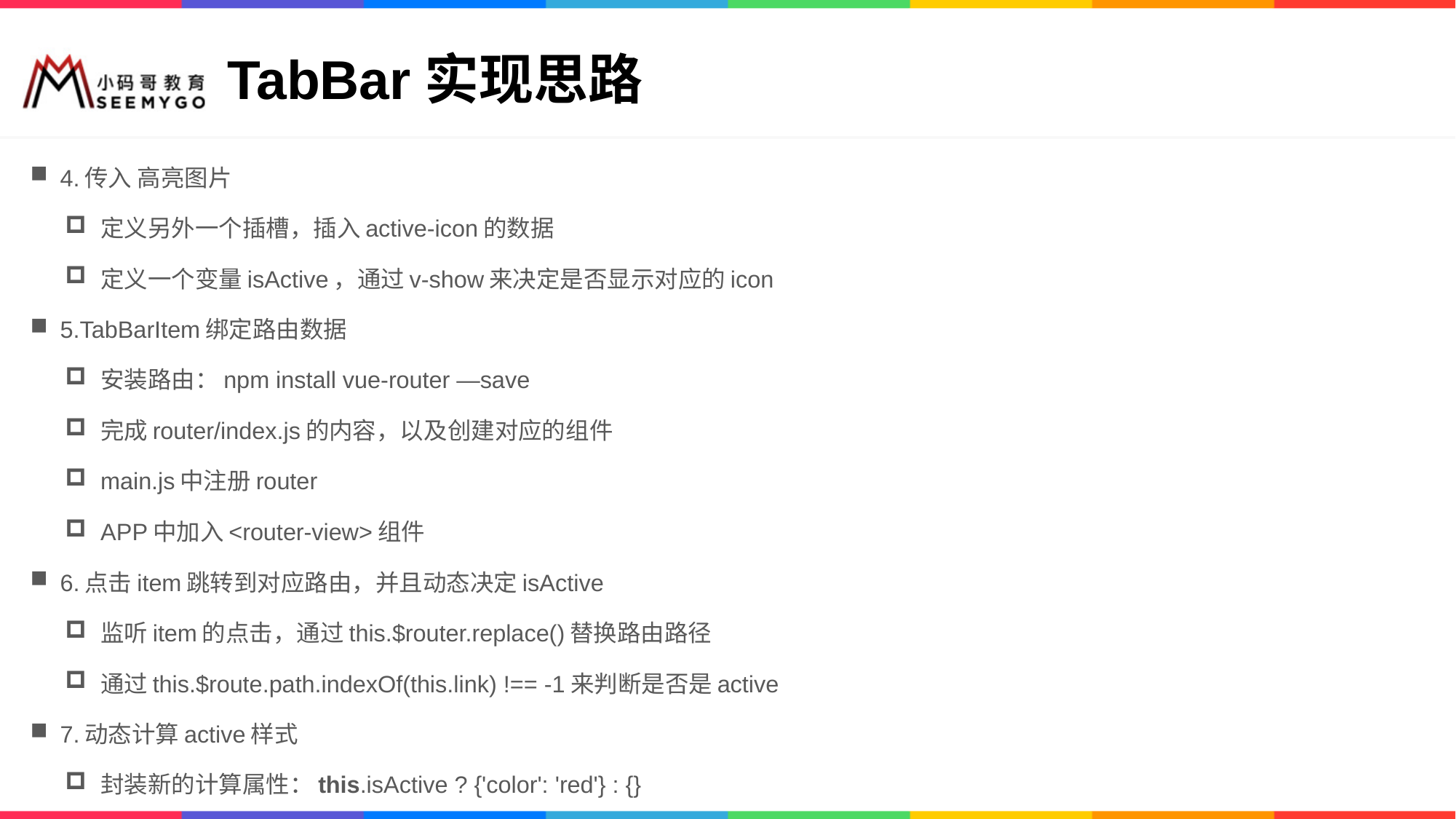

# TabBar实现思路
4.传入 高亮图片
定义另外一个插槽，插入active-icon的数据
定义一个变量isActive，通过v-show来决定是否显示对应的icon
5.TabBarItem绑定路由数据
安装路由：npm install vue-router —save
完成router/index.js的内容，以及创建对应的组件
main.js中注册router
APP中加入<router-view>组件
6.点击item跳转到对应路由，并且动态决定isActive
监听item的点击，通过this.$router.replace()替换路由路径
通过this.$route.path.indexOf(this.link) !== -1来判断是否是active
7.动态计算active样式
封装新的计算属性：this.isActive ? {'color': 'red'} : {}